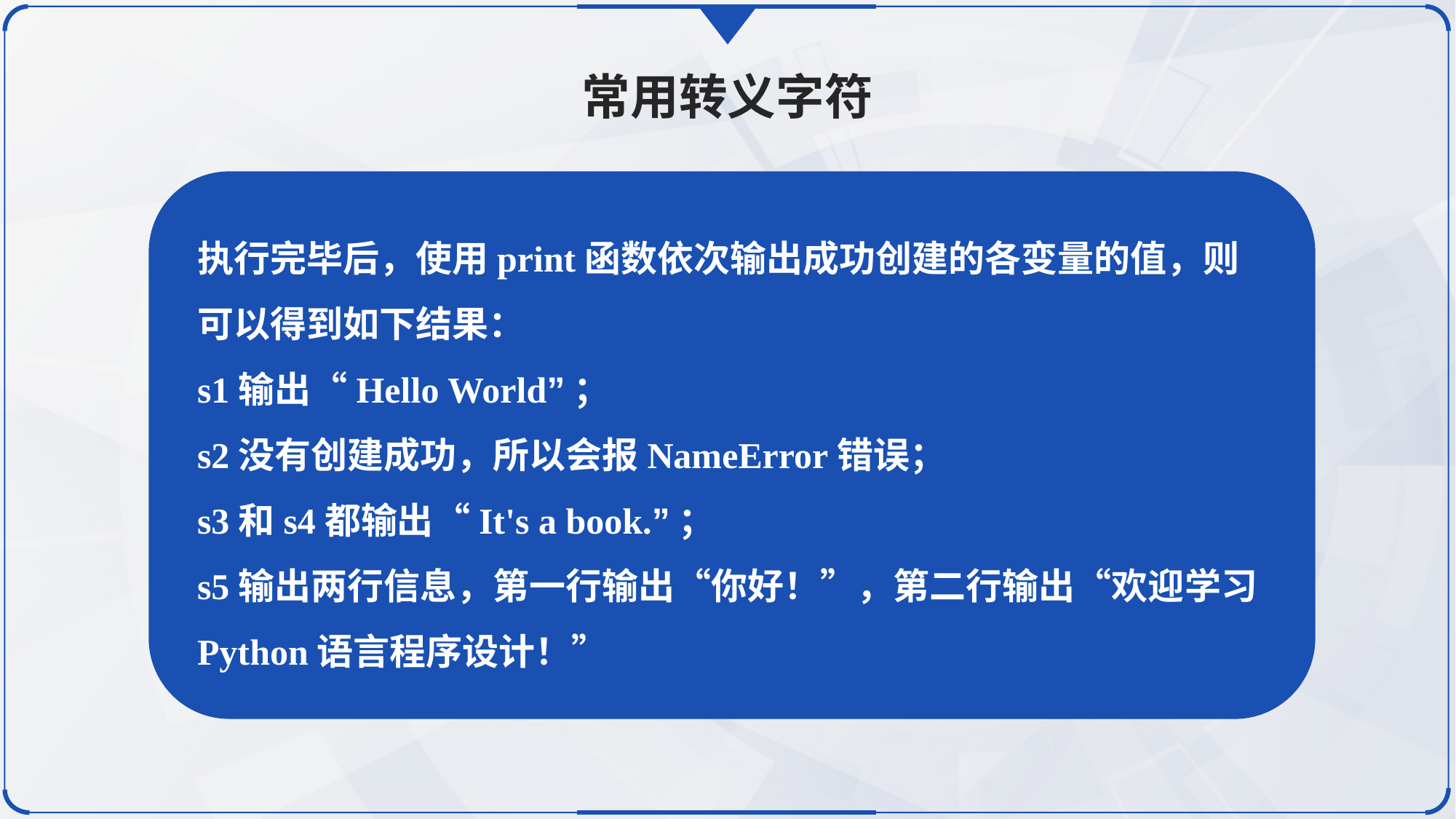

常用转义字符

执行完毕后，使用print函数依次输出成功创建的各变量的值，则可以得到如下结果：
s1输出“Hello World”；
s2没有创建成功，所以会报NameError错误；
s3和s4都输出“It's a book.”；
s5输出两行信息，第一行输出“你好！”，第二行输出“欢迎学习Python语言程序设计！”